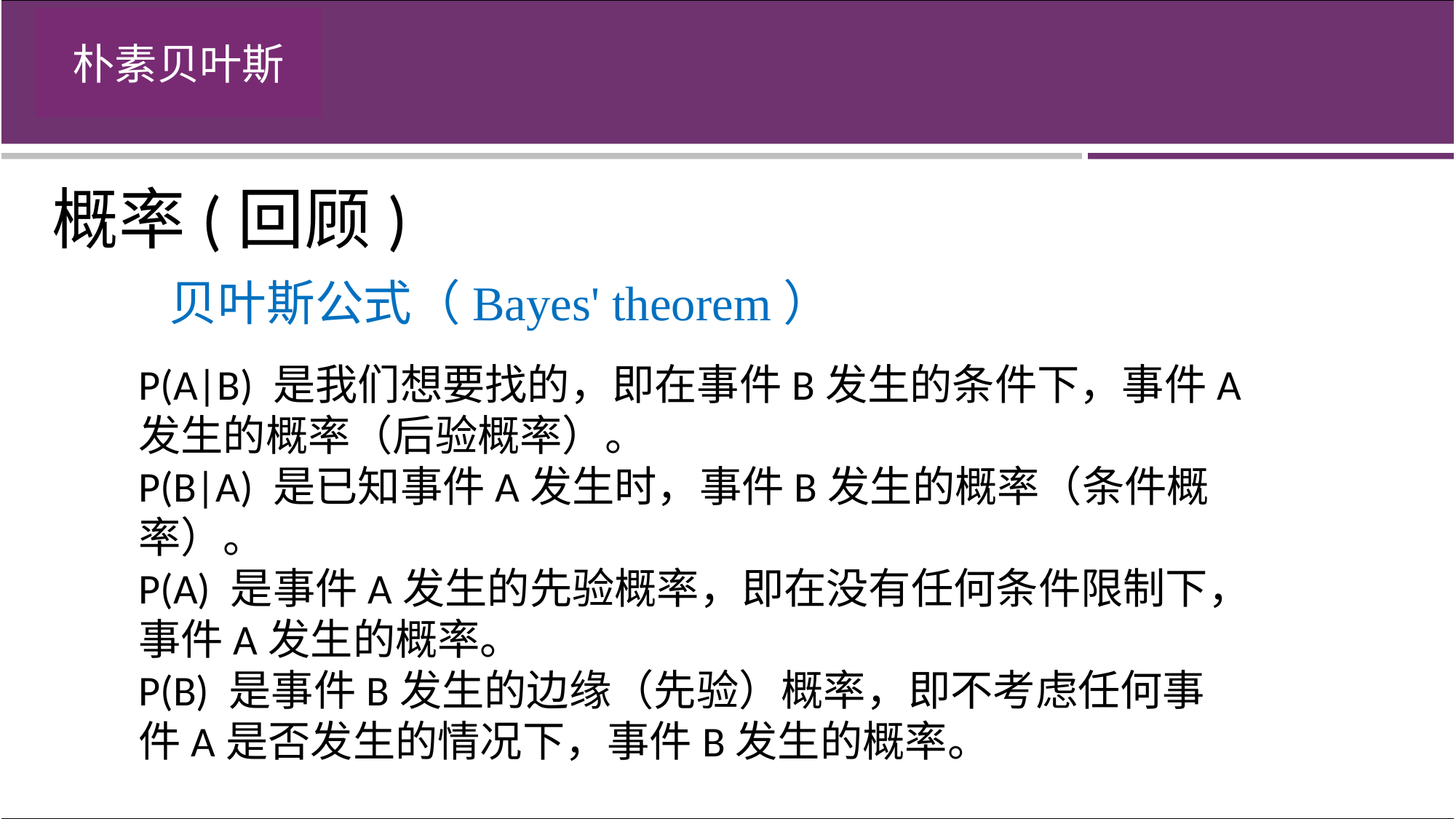

概率(回顾)
贝叶斯公式（Bayes' theorem）
P(A|B) 是我们想要找的，即在事件B发生的条件下，事件A发生的概率（后验概率）。
P(B|A) 是已知事件A发生时，事件B发生的概率（条件概率）。
P(A) 是事件A发生的先验概率，即在没有任何条件限制下，事件A发生的概率。
P(B) 是事件B发生的边缘（先验）概率，即不考虑任何事件A是否发生的情况下，事件B发生的概率。